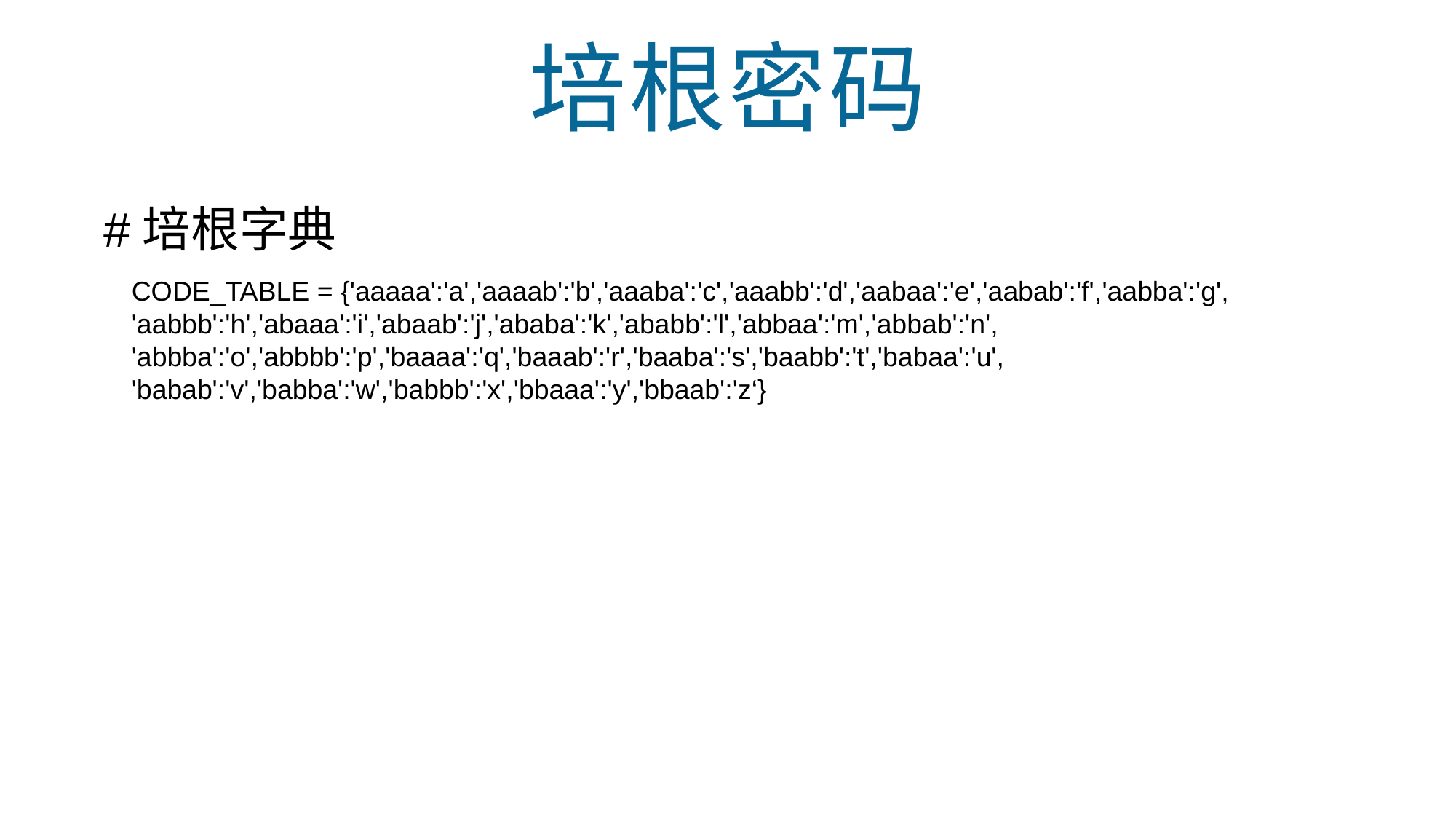

培根密码
#培根字典
CODE_TABLE = {'aaaaa':'a','aaaab':'b','aaaba':'c','aaabb':'d','aabaa':'e','aabab':'f','aabba':'g',    'aabbb':'h','abaaa':'i','abaab':'j','ababa':'k','ababb':'l','abbaa':'m','abbab':'n',    'abbba':'o','abbbb':'p','baaaa':'q','baaab':'r','baaba':'s','baabb':'t','babaa':'u',    'babab':'v','babba':'w','babbb':'x','bbaaa':'y','bbaab':'z‘}